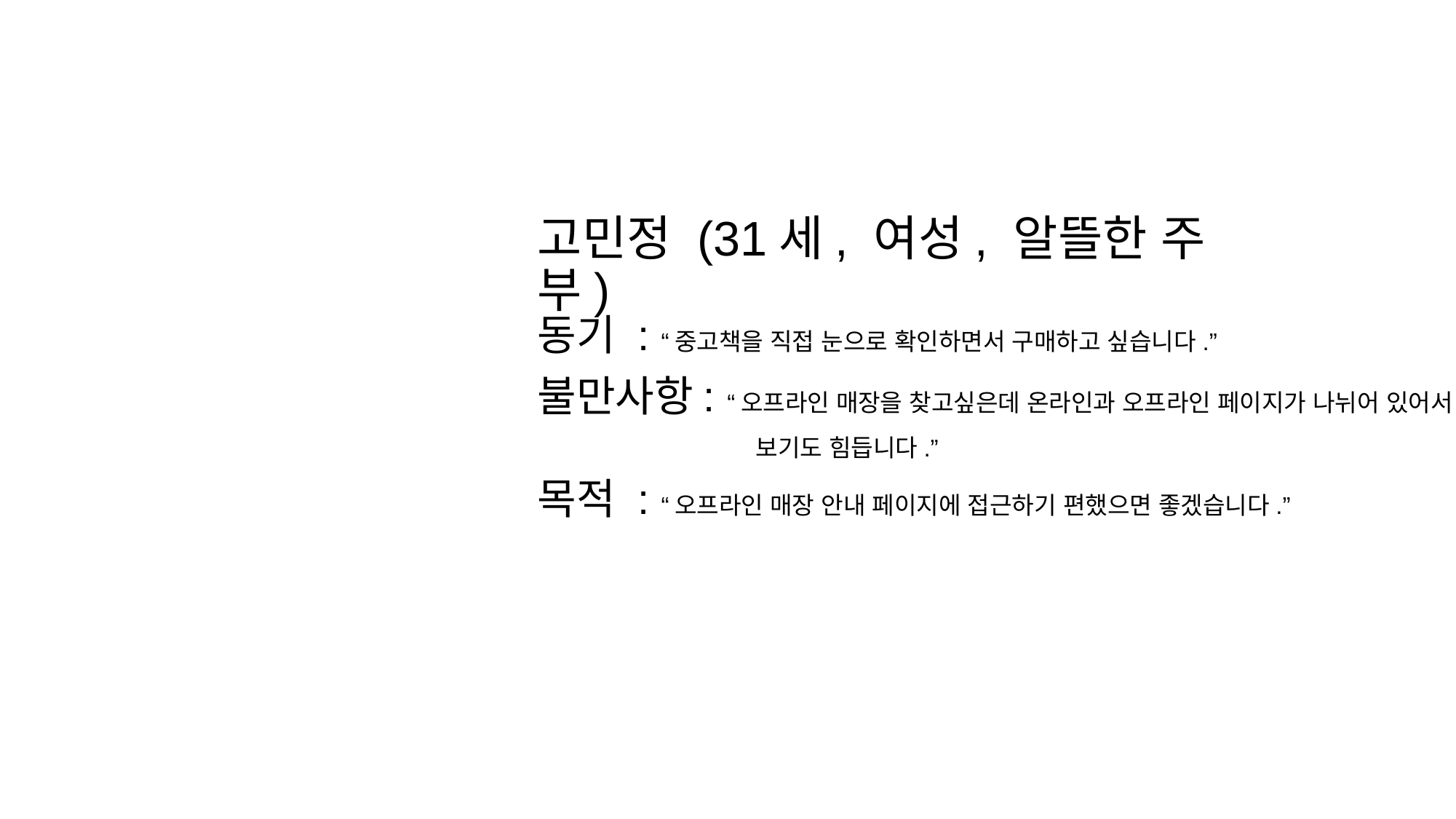

고민정 (31세, 여성, 알뜰한 주부)

동기 : “중고책을 직접 눈으로 확인하면서 구매하고 싶습니다.”
불만사항: “오프라인 매장을 찾고싶은데 온라인과 오프라인 페이지가 나뉘어 있어서
		보기도 힘듭니다.”
목적 : “오프라인 매장 안내 페이지에 접근하기 편했으면 좋겠습니다.”